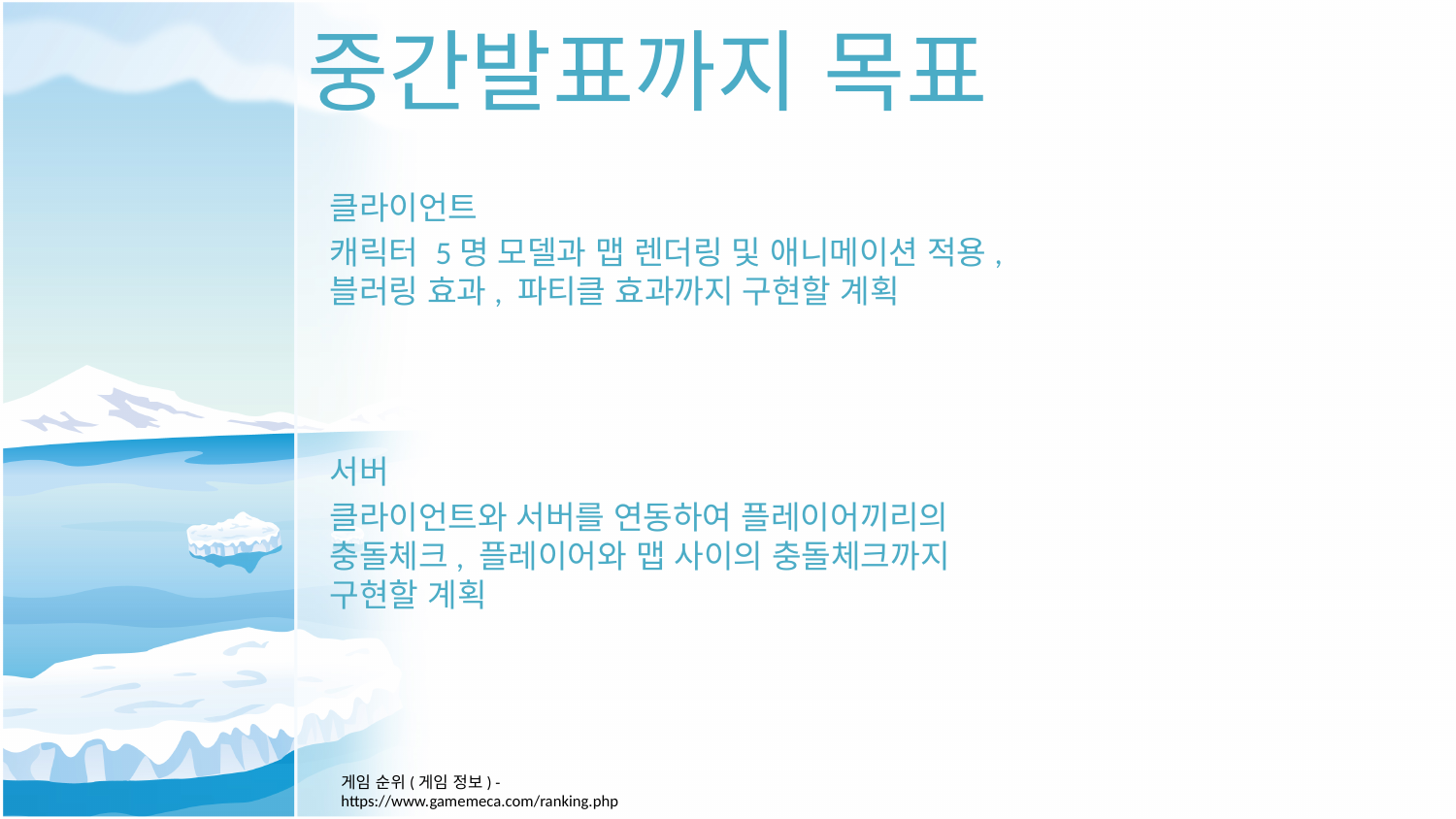

# 중간발표까지 목표
클라이언트
캐릭터 5명 모델과 맵 렌더링 및 애니메이션 적용, 블러링 효과, 파티클 효과까지 구현할 계획

서버
클라이언트와 서버를 연동하여 플레이어끼리의 충돌체크, 플레이어와 맵 사이의 충돌체크까지 구현할 계획
게임 순위(게임 정보) - https://www.gamemeca.com/ranking.php